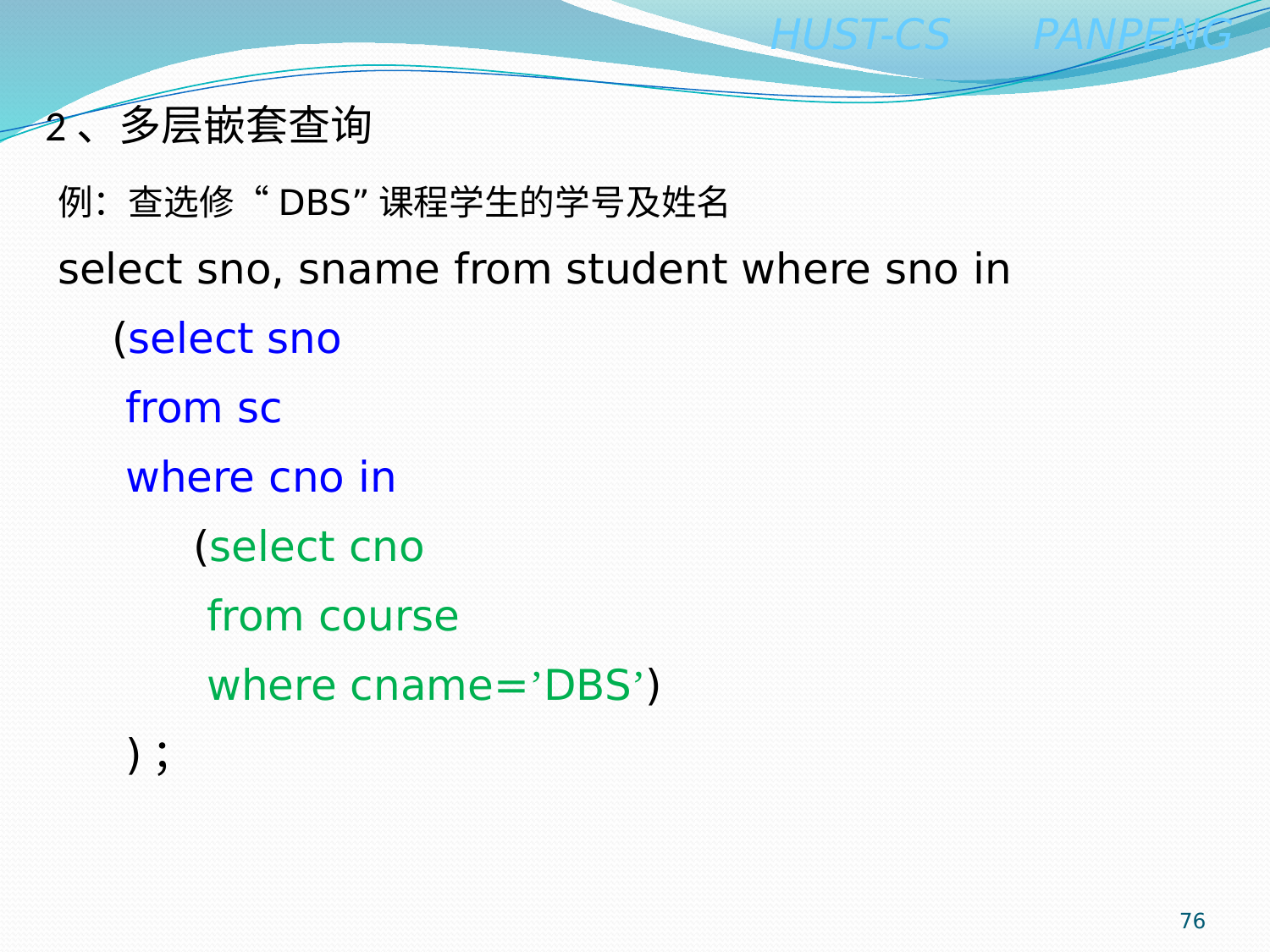

# 2、多层嵌套查询
例：查选修“DBS”课程学生的学号及姓名
select sno, sname from student where sno in
    (select sno
     from sc
     where cno in
          (select cno
           from course
           where cname=’DBS’)
     )；
76